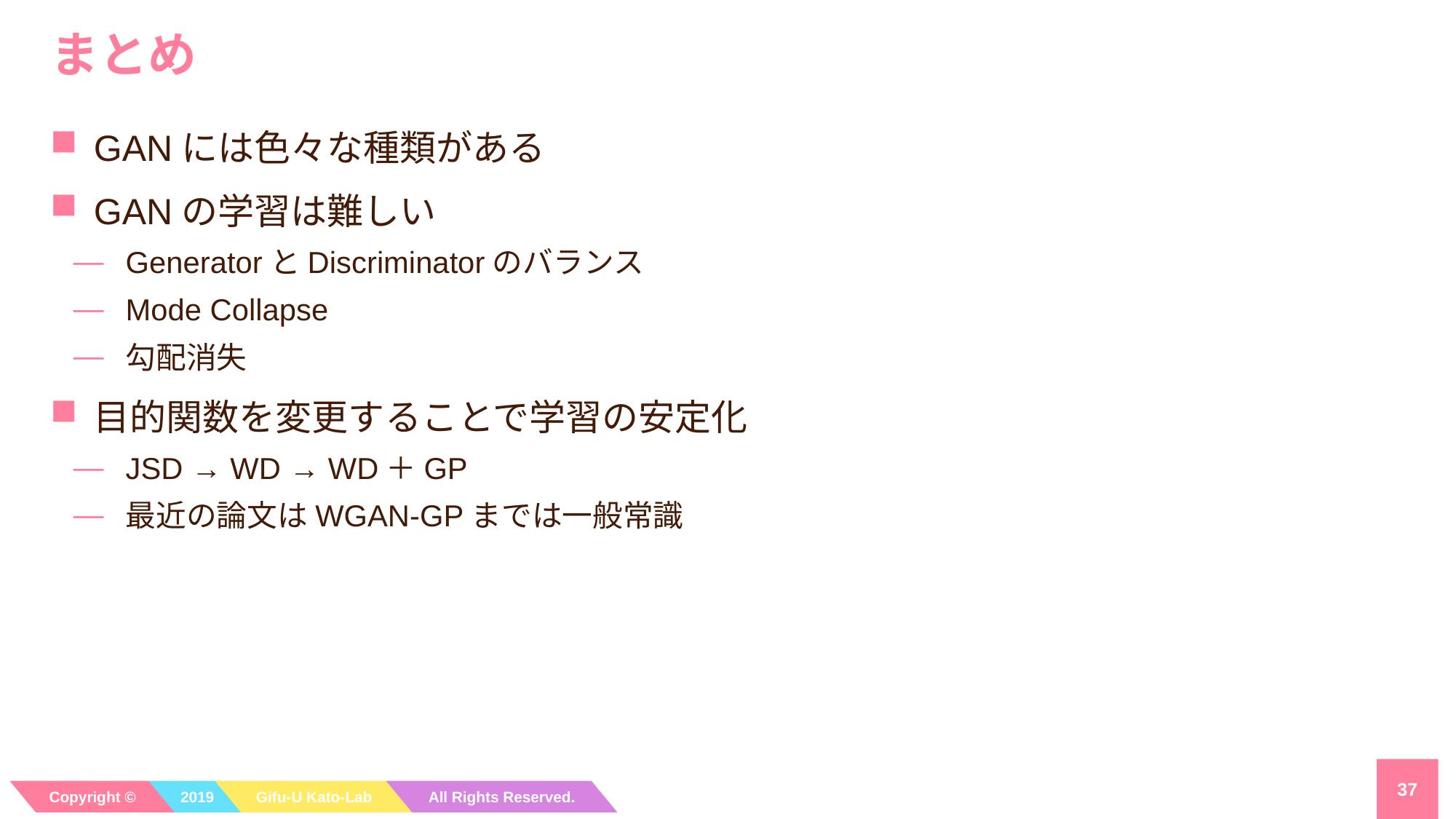

# まとめ
GANには色々な種類がある
GANの学習は難しい
GeneratorとDiscriminatorのバランス
Mode Collapse
勾配消失
目的関数を変更することで学習の安定化
JSD → WD → WD＋GP
最近の論文はWGAN-GPまでは一般常識

37